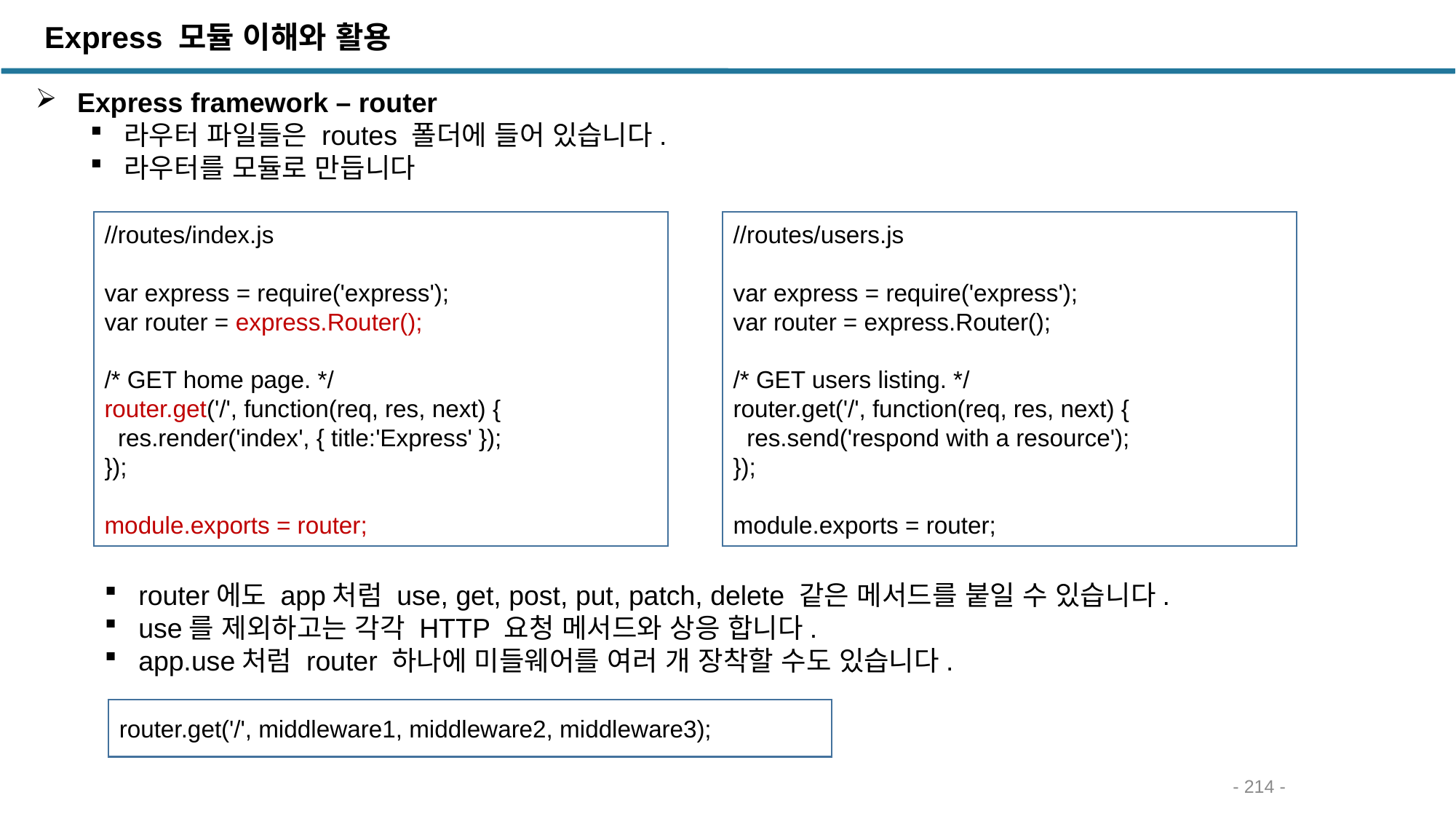

Express 모듈 이해와 활용
 Express framework – router
라우터 파일들은 routes 폴더에 들어 있습니다.
라우터를 모듈로 만듭니다
//routes/index.js

var express = require('express');
var router = express.Router();

/* GET home page. */
router.get('/', function(req, res, next) {
  res.render('index', { title:'Express' });
});

module.exports = router;
//routes/users.js

var express = require('express');
var router = express.Router();

/* GET users listing. */
router.get('/', function(req, res, next) {
  res.send('respond with a resource');
});

module.exports = router;
router에도 app처럼 use, get, post, put, patch, delete 같은 메서드를 붙일 수 있습니다.
use를 제외하고는 각각 HTTP 요청 메서드와 상응 합니다.
app.use처럼 router 하나에 미들웨어를 여러 개 장착할 수도 있습니다.
router.get('/', middleware1, middleware2, middleware3);
- 214 -